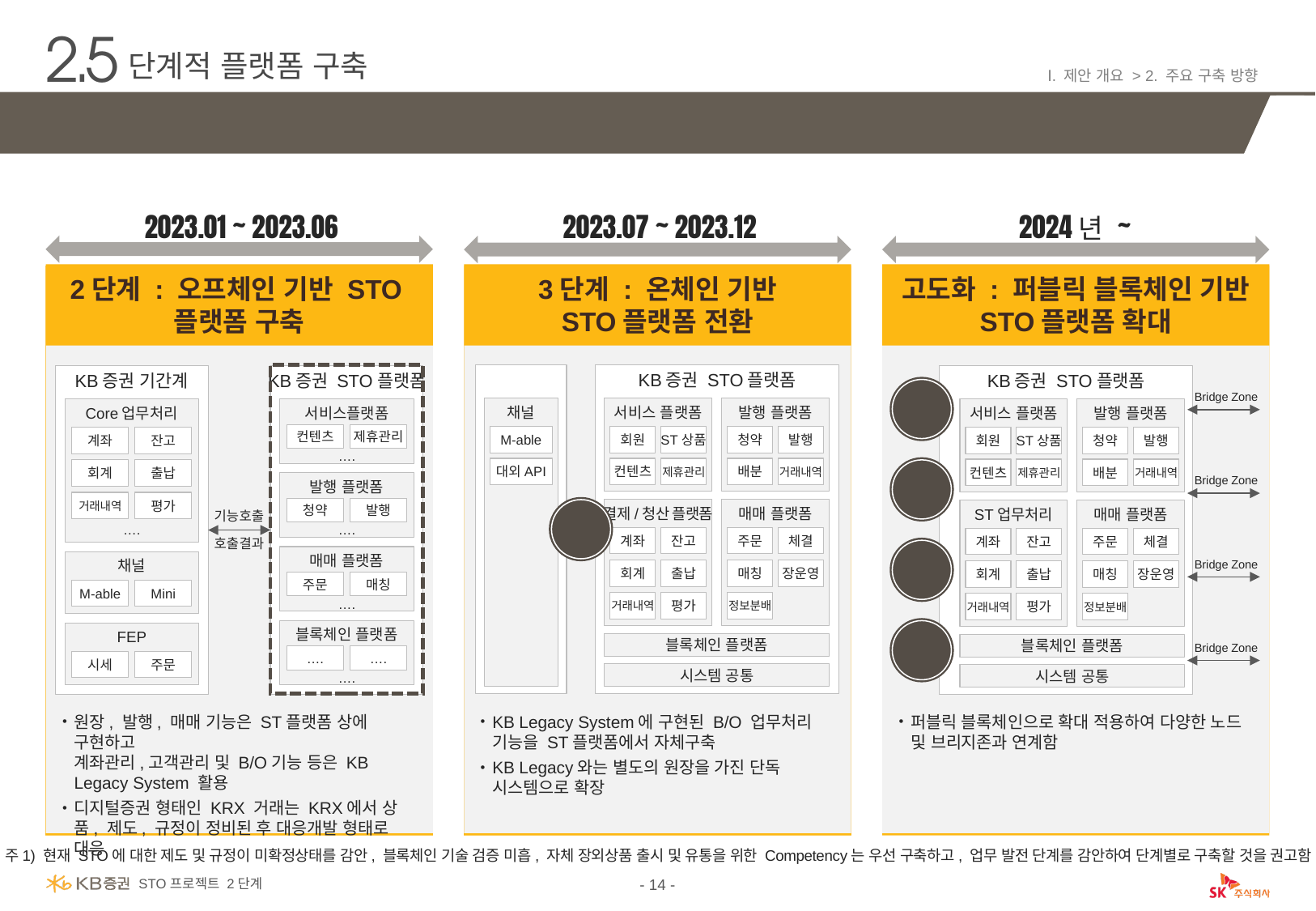

2.5
단계적 플랫폼 구축
규제 및 시장상황에 유연하게 대응하기 위하여 단계별 시스템 구축
Ⅰ. 제안 개요 > 2. 주요 구축 방향
2023.01 ~ 2023.06
2023.07 ~ 2023.12
2024년 ~

2단계 : 오프체인 기반 STO플랫폼 구축

3단계 : 온체인 기반
STO플랫폼 전환

고도화 : 퍼블릭 블록체인 기반 STO플랫폼 확대

KB증권 STO플랫폼

KB증권 기간계
KB증권 STO플랫폼
서비스플랫폼
제휴관리
컨텐츠
….
발행 플랫폼
발행
청약
….
매매 플랫폼
매칭
주문
….
블록체인 플랫폼
….
….
….
KB증권 STO플랫폼
서비스 플랫폼
회원
ST상품
컨텐츠
제휴관리
발행 플랫폼
청약
발행
배분
거래내역
ST업무처리
계좌
잔고
출납
회계
평가
거래내역
매매 플랫폼
주문
체결
장운영
매칭
정보분배
블록체인 플랫폼
시스템 공통
KB
노드

Bridge Zone
채널
서비스 플랫폼
발행 플랫폼
청약
발행
배분
거래내역
Core업무처리
계좌
잔고
출납
회계
평가
거래내역
….
M-able
회원
ST상품
삼성증권
노드

대외API
컨텐츠
제휴관리
Bridge Zone
API

결제/청산 플랫폼
계좌
잔고
출납
회계
평가
거래내역
매매 플랫폼
주문
체결
장운영
매칭
정보분배
기능호출
호출결과
Naver
노드

채널
M-able
Mini
Bridge Zone
미래에셋
노드

FEP
시세
주문
블록체인 플랫폼
Bridge Zone
시스템 공통
원장, 발행, 매매 기능은 ST플랫폼 상에 구현하고
계좌관리,고객관리 및 B/O기능 등은 KB Legacy System 활용
디지털증권 형태인 KRX 거래는 KRX에서 상품, 제도, 규정이 정비된 후 대응개발 형태로 대응
KB Legacy System에 구현된 B/O 업무처리 기능을 ST플랫폼에서 자체구축
KB Legacy와는 별도의 원장을 가진 단독 시스템으로 확장
퍼블릭 블록체인으로 확대 적용하여 다양한 노드 및 브리지존과 연계함
주1) 현재 STO에 대한 제도 및 규정이 미확정상태를 감안, 블록체인 기술 검증 미흡, 자체 장외상품 출시 및 유통을 위한 Competency는 우선 구축하고, 업무 발전 단계를 감안하여 단계별로 구축할 것을 권고함